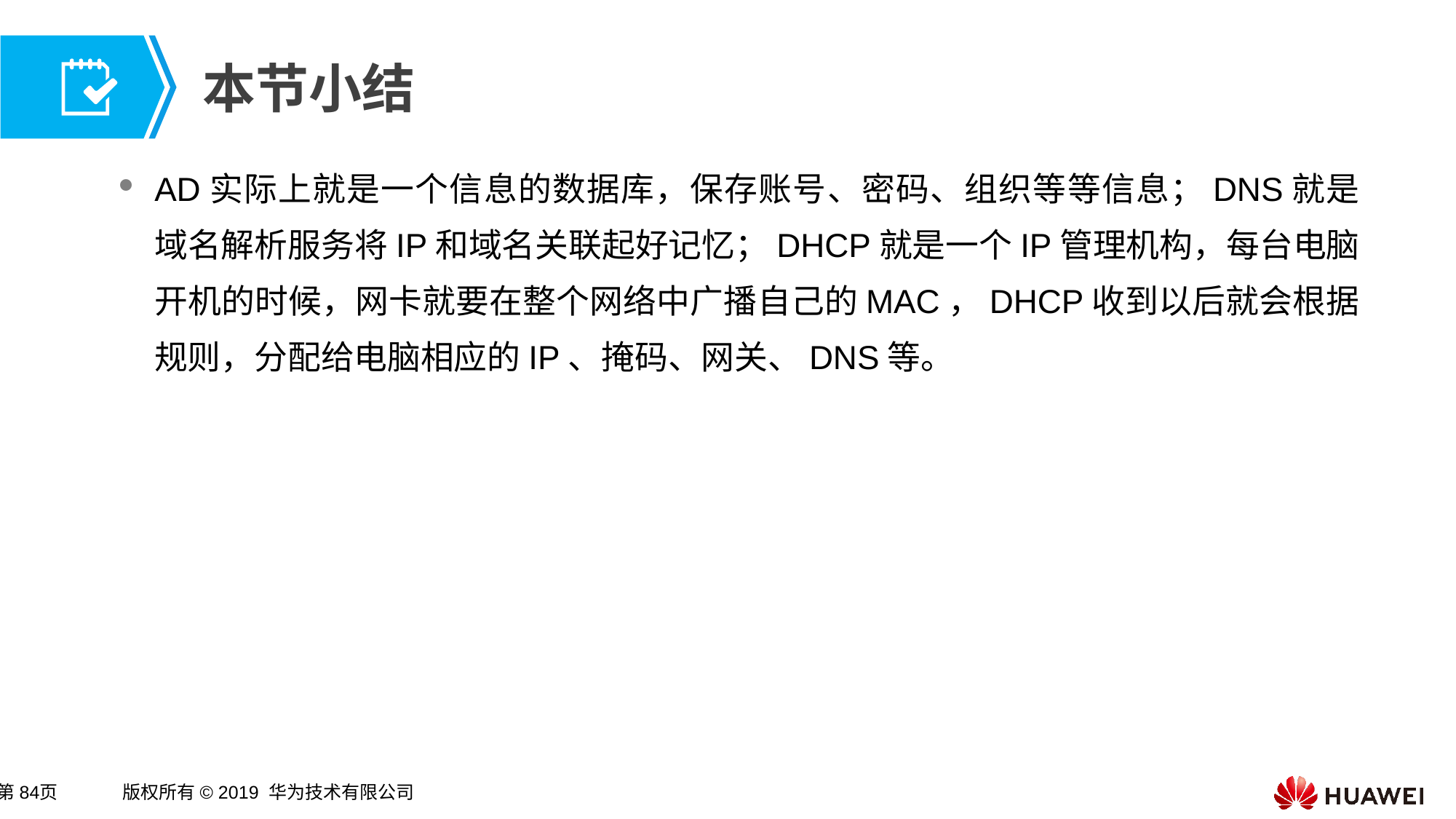

AD实际上就是一个信息的数据库，保存账号、密码、组织等等信息；DNS就是域名解析服务将IP和域名关联起好记忆；DHCP就是一个IP管理机构，每台电脑开机的时候，网卡就要在整个网络中广播自己的MAC，DHCP收到以后就会根据规则，分配给电脑相应的IP、掩码、网关、DNS等。